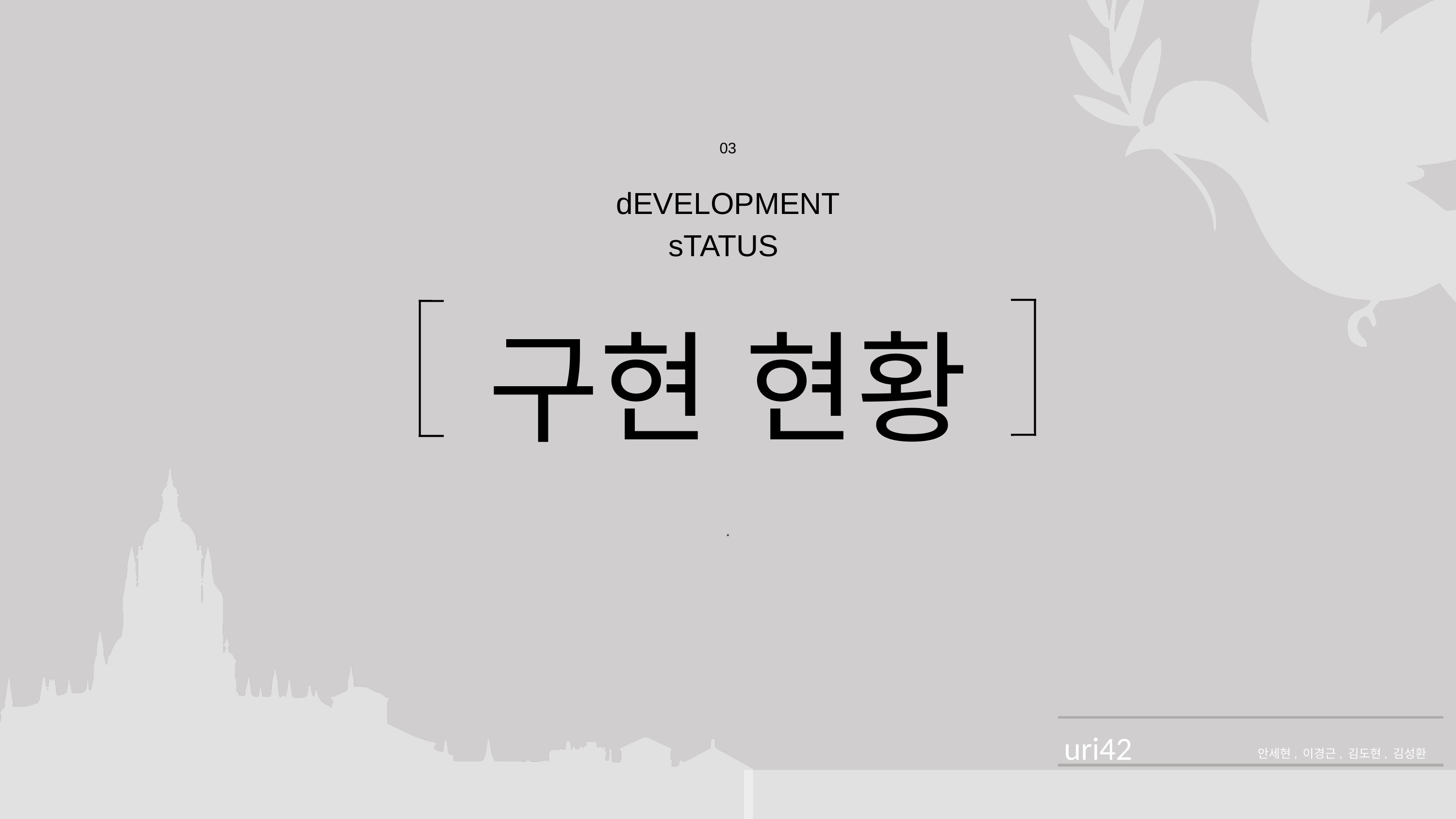

03
dEVELOPMENT sTATUS
구현 현황

.
안세현, 이경근, 김도현, 김성환
 uri42